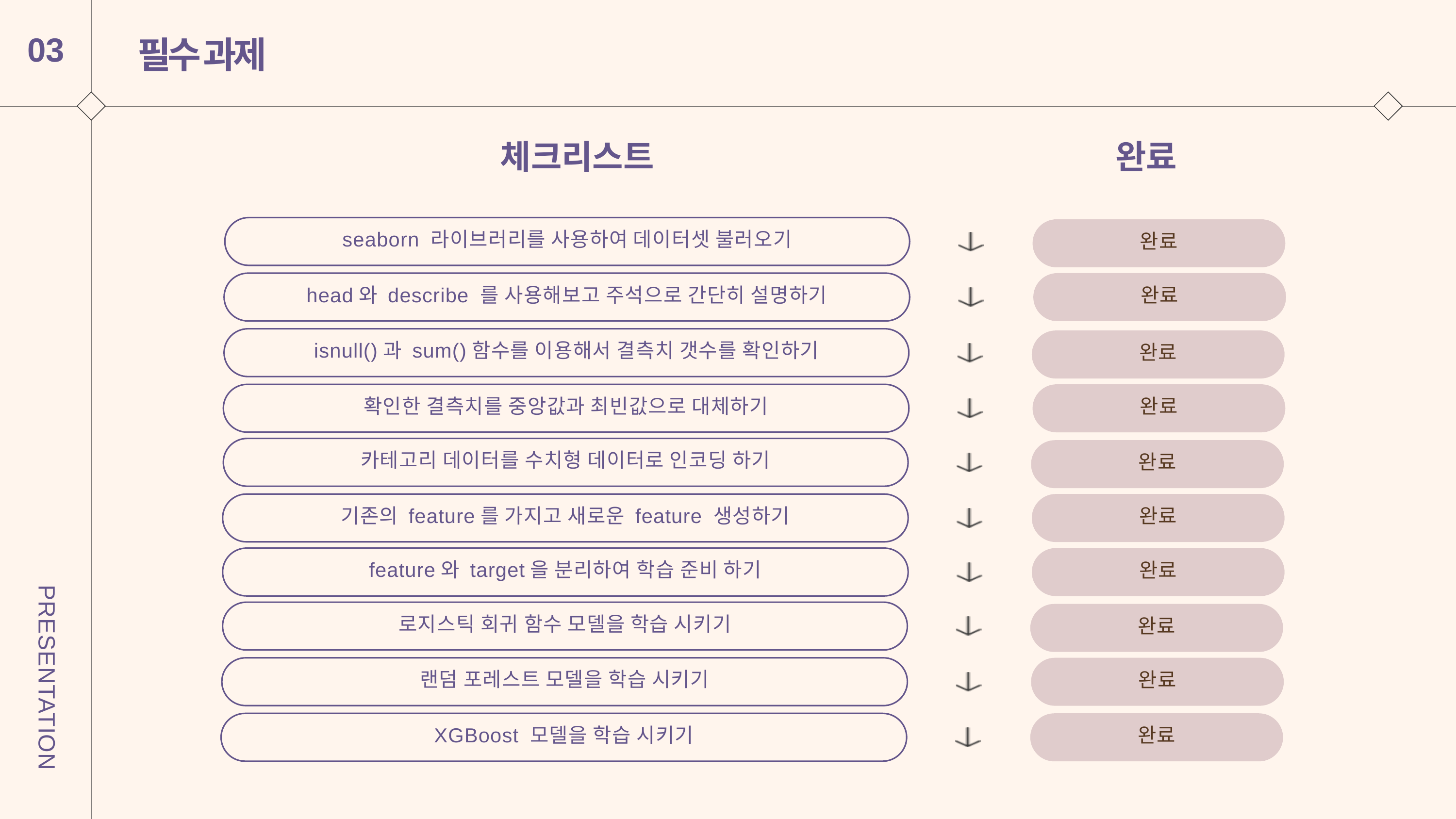

필수 과제
03

체크리스트
완료

seaborn 라이브러리를 사용하여 데이터셋 불러오기

완료

head와 describe 를 사용해보고 주석으로 간단히 설명하기

완료

isnull()과 sum()함수를 이용해서 결측치 갯수를 확인하기

완료

확인한 결측치를 중앙값과 최빈값으로 대체하기

완료

카테고리 데이터를 수치형 데이터로 인코딩 하기

완료

기존의 feature를 가지고 새로운 feature 생성하기

완료

feature와 target을 분리하여 학습 준비 하기

완료

로지스틱 회귀 함수 모델을 학습 시키기

완료

랜덤 포레스트 모델을 학습 시키기

완료

PRESENTATION

XGBoost 모델을 학습 시키기

완료